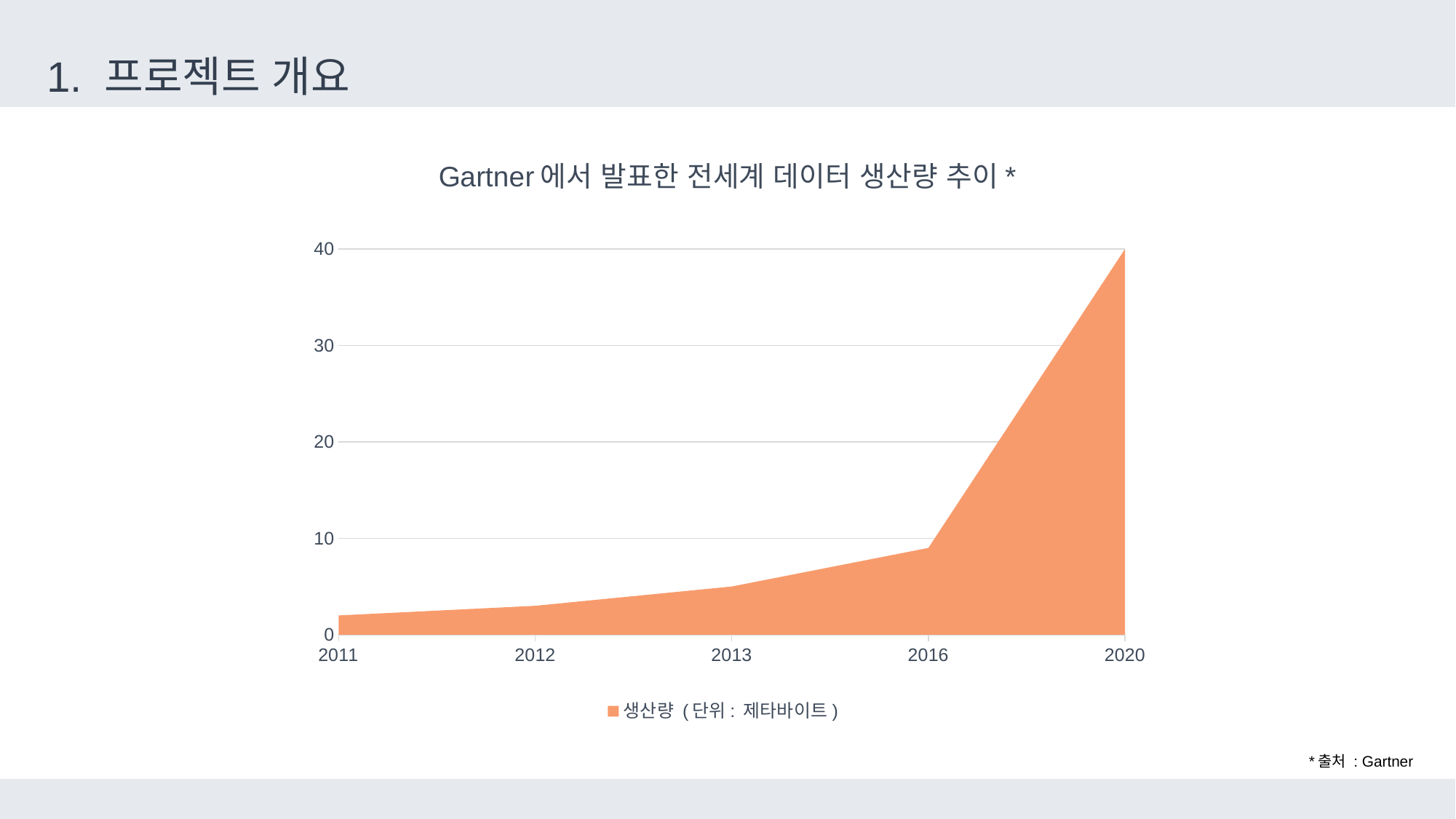

1. 프로젝트 개요

### Chart: Gartner에서 발표한 전세계 데이터 생산량 추이*

| Category | 생산량 (단위: 제타바이트) |
|---|---|
| 2011 | 2.0 |
| 2012 | 3.0 |
| 2013 | 5.0 |
| 2016 | 9.0 |
| 2020 | 40.0 |
*출처 : Gartner